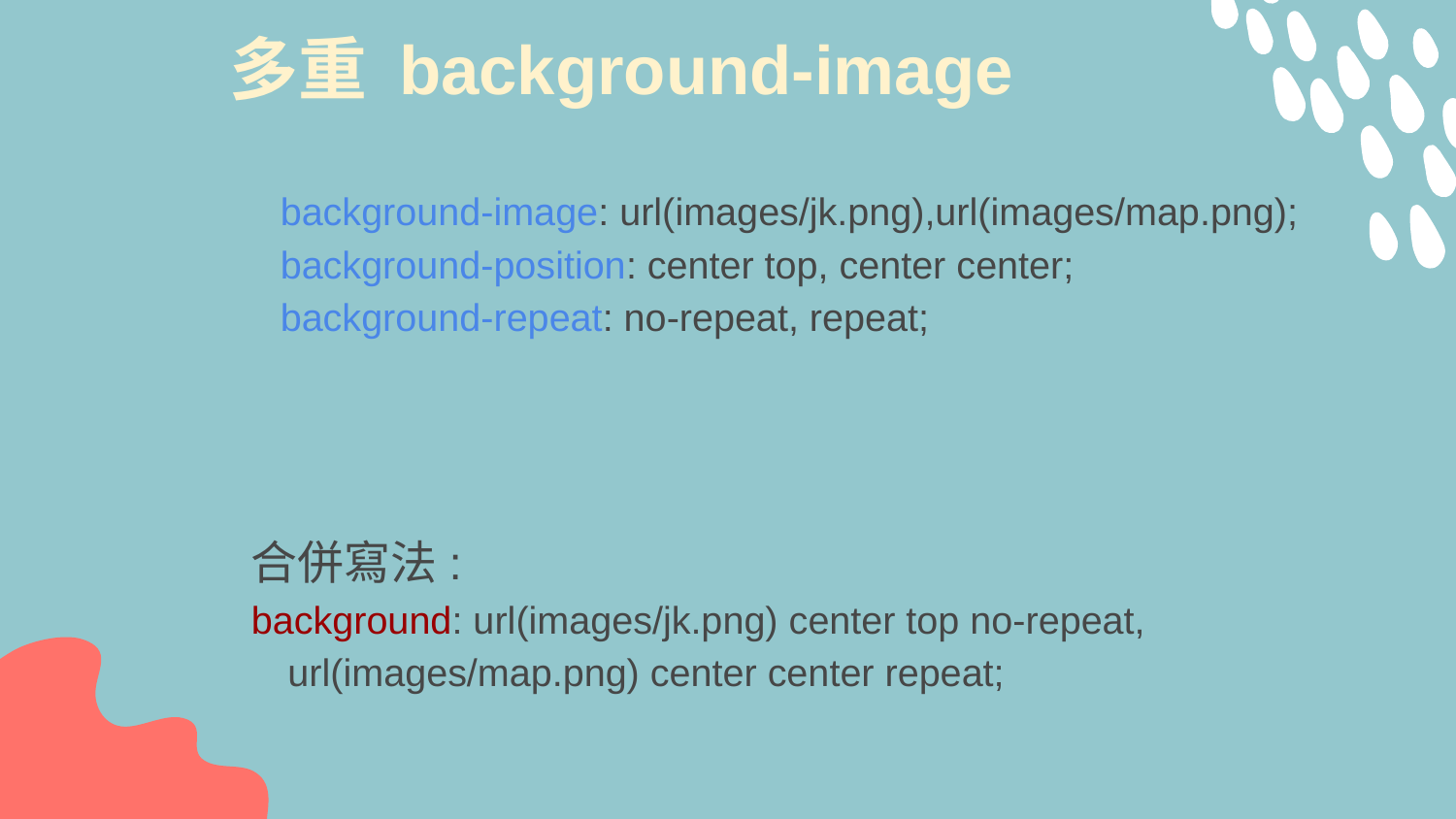

# 多重 background-image
background-image: url(images/jk.png),url(images/map.png);
background-position: center top, center center;
background-repeat: no-repeat, repeat;
合併寫法:
background: url(images/jk.png) center top no-repeat, url(images/map.png) center center repeat;